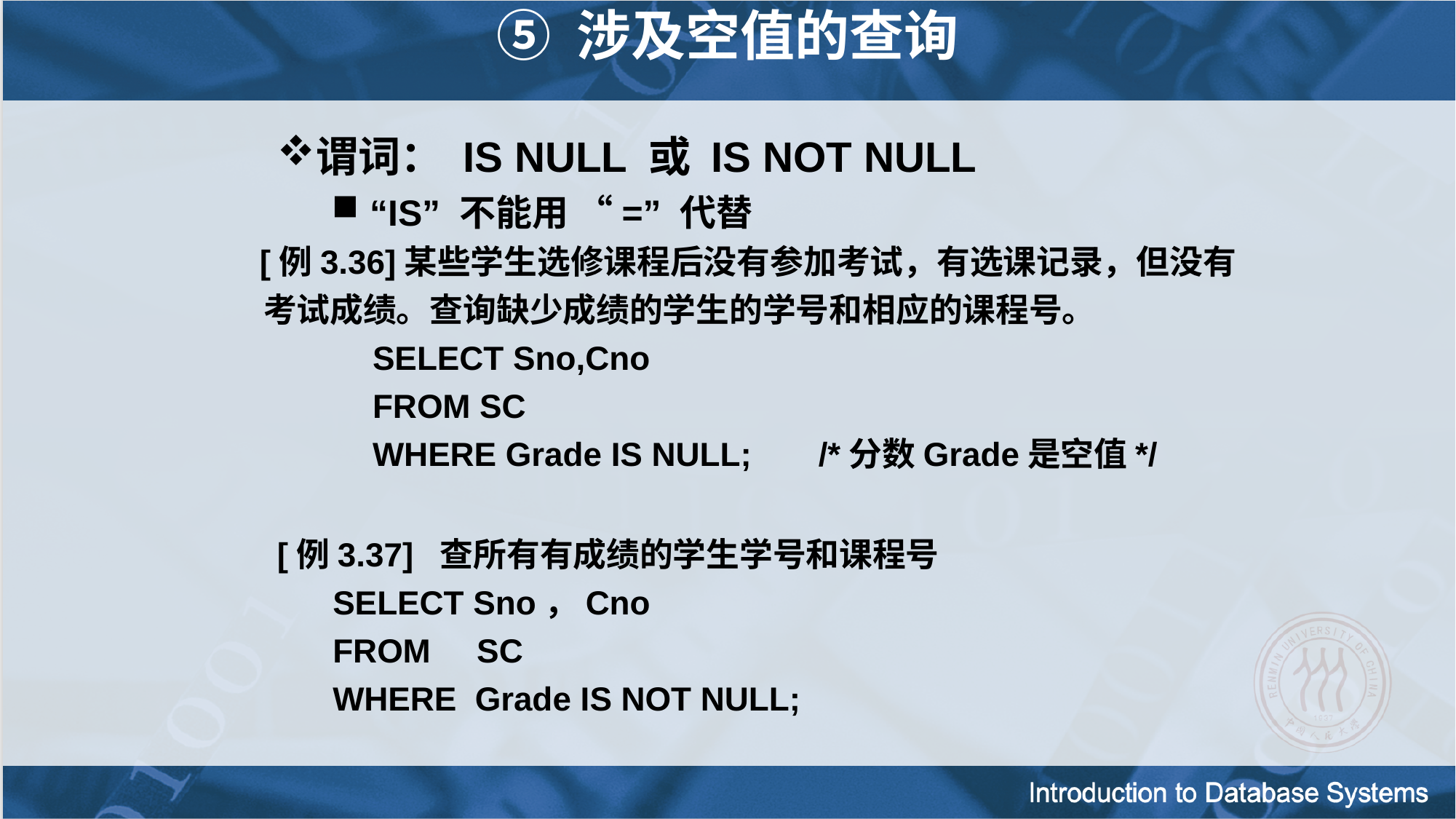

⑤ 涉及空值的查询
谓词： IS NULL 或 IS NOT NULL
 “IS” 不能用 “=” 代替
    [例3.36]某些学生选修课程后没有参加考试，有选课记录，但没有考试成绩。查询缺少成绩的学生的学号和相应的课程号。
		SELECT Sno,Cno
		FROM SC
		WHERE Grade IS NULL;  	 /*分数Grade是空值*/

[例3.37]  查所有有成绩的学生学号和课程号
      SELECT Sno，Cno
      FROM     SC
      WHERE  Grade IS NOT NULL;